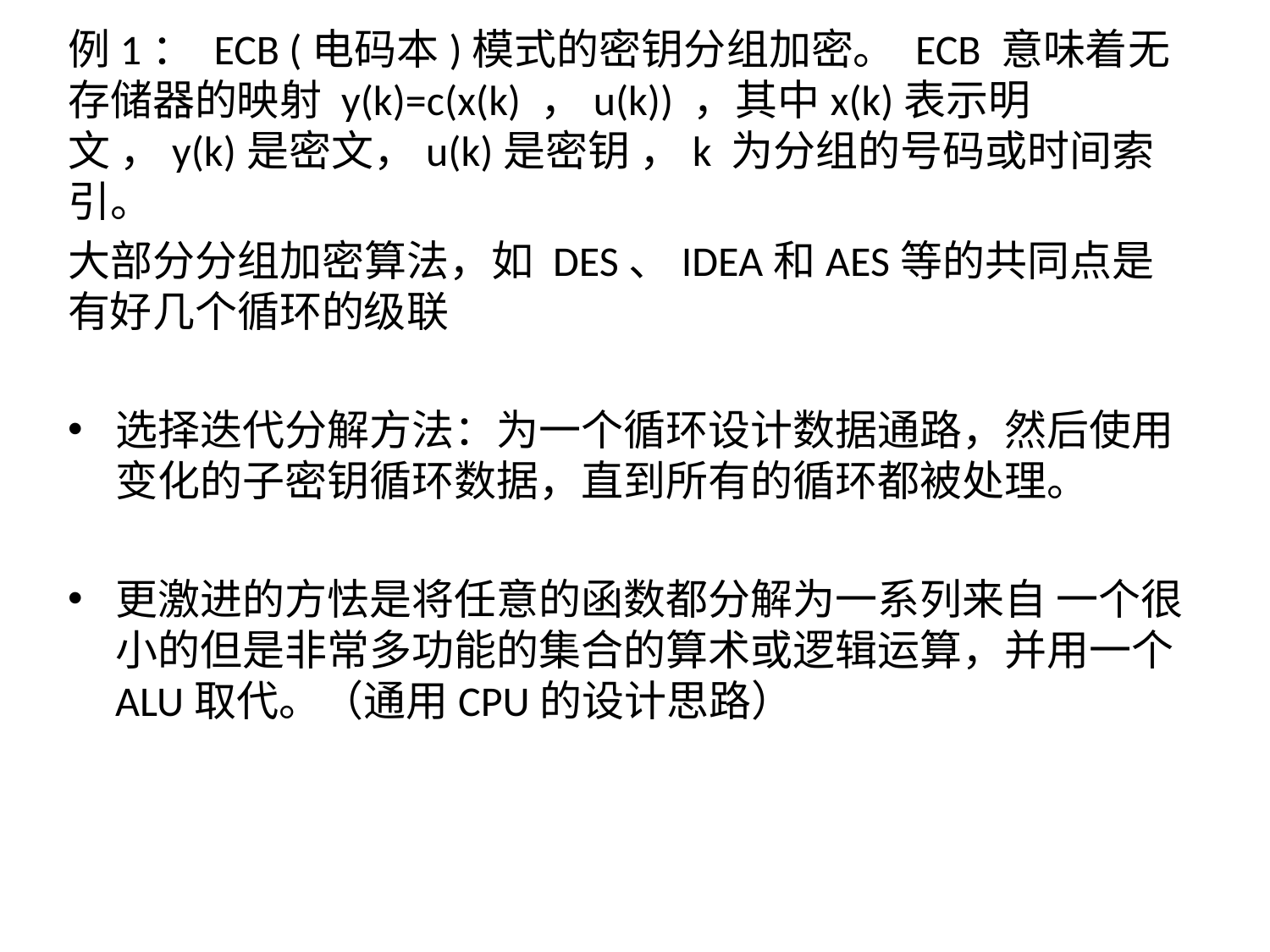

例1： ECB (电码本)模式的密钥分组加密。 ECB 意味着无存储器的映射 y(k)=c(x(k) ，u(k)) ，其中x(k)表示明文 ，y(k)是密文，u(k)是密钥 ，k 为分组的号码或时间索引。
大部分分组加密算法，如 DES、IDEA和AES等的共同点是有好几个循环的级联

选择迭代分解方法：为一个循环设计数据通路，然后使用变化的子密钥循环数据，直到所有的循环都被处理。

更激进的方怯是将任意的函数都分解为一系列来自 一个很小的但是非常多功能的集合的算术或逻辑运算，并用一个ALU取代。（通用CPU的设计思路）